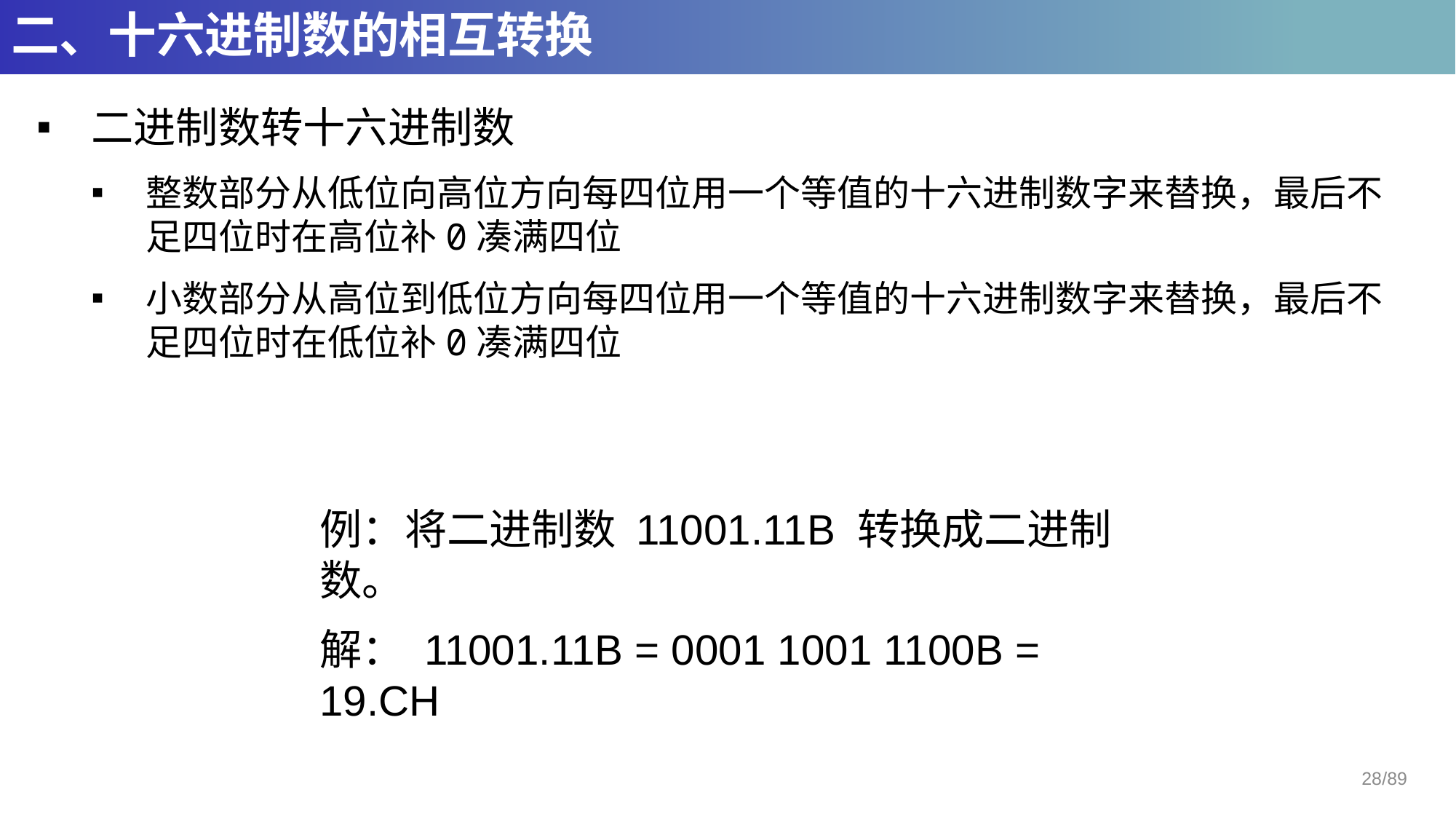

# 二、十六进制数的相互转换
二进制数转十六进制数
整数部分从低位向高位方向每四位用一个等值的十六进制数字来替换，最后不足四位时在高位补0凑满四位
小数部分从高位到低位方向每四位用一个等值的十六进制数字来替换，最后不足四位时在低位补0凑满四位
例：将二进制数 11001.11B 转换成二进制数。
解： 11001.11B = 0001 1001 1100B = 19.CH
28/89